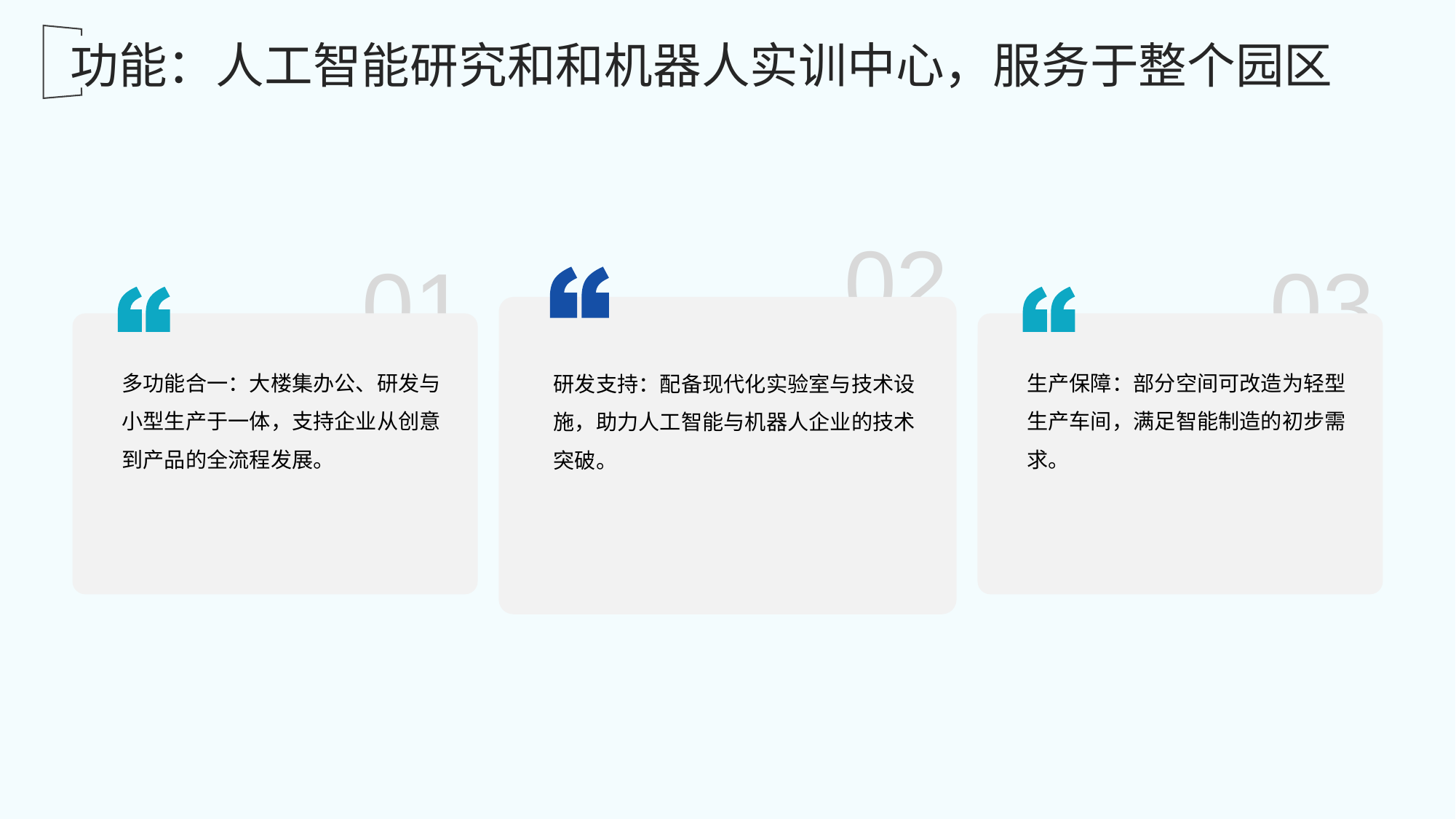

功能：人工智能研究和和机器人实训中心，服务于整个园区
02
01
03

多功能合一：大楼集办公、研发与小型生产于一体，支持企业从创意到产品的全流程发展。
生产保障：部分空间可改造为轻型生产车间，满足智能制造的初步需求。
研发支持：配备现代化实验室与技术设施，助力人工智能与机器人企业的技术突破。